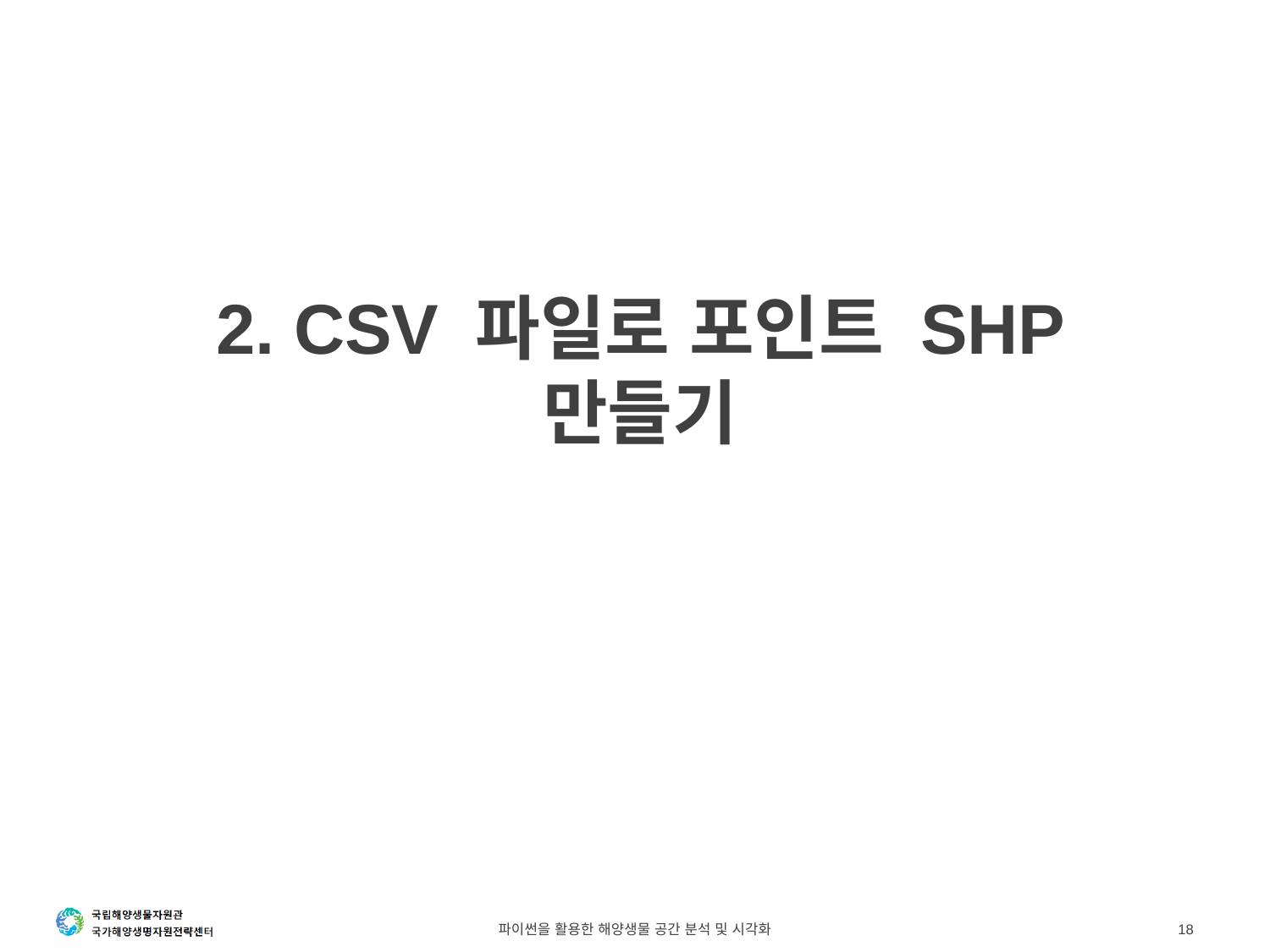

# 2. CSV 파일로 포인트 SHP 만들기
파이썬을 활용한 해양생물 공간 분석 및 시각화
18